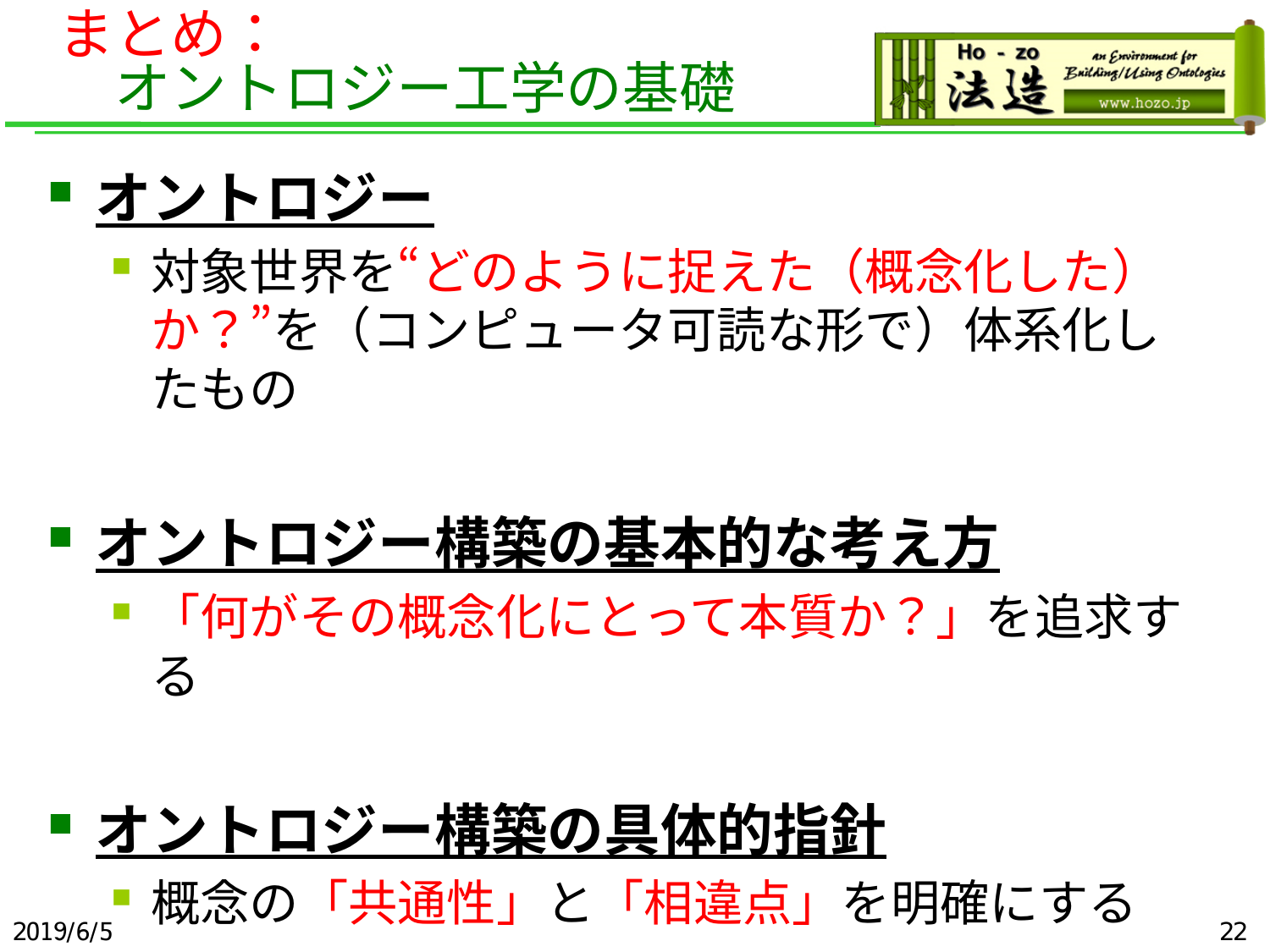

# まとめ： 　オントロジー工学の基礎
オントロジー
対象世界を“どのように捉えた（概念化した）か？”を（コンピュータ可読な形で）体系化したもの

オントロジー構築の基本的な考え方
「何がその概念化にとって本質か？」を追求する

オントロジー構築の具体的指針
概念の「共通性」と「相違点」を明確にする

2019/6/5
22